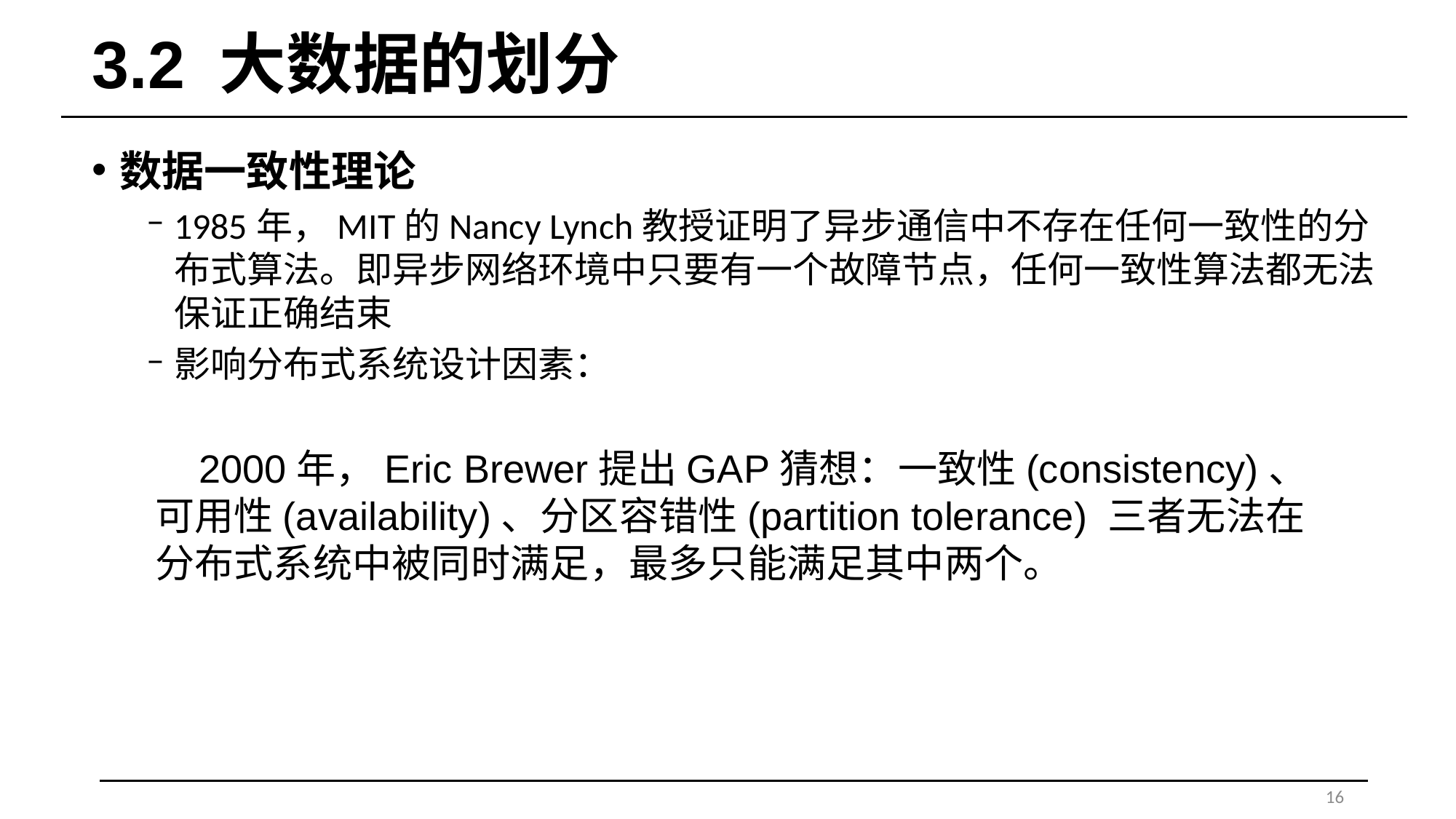

# 3.2 大数据的划分
数据一致性理论
1985年，MIT的Nancy Lynch教授证明了异步通信中不存在任何一致性的分布式算法。即异步网络环境中只要有一个故障节点，任何一致性算法都无法保证正确结束
影响分布式系统设计因素：
    2000年，Eric Brewer提出GAP猜想：一致性(consistency)、可用性(availability)、分区容错性(partition tolerance) 三者无法在分布式系统中被同时满足，最多只能满足其中两个。
16